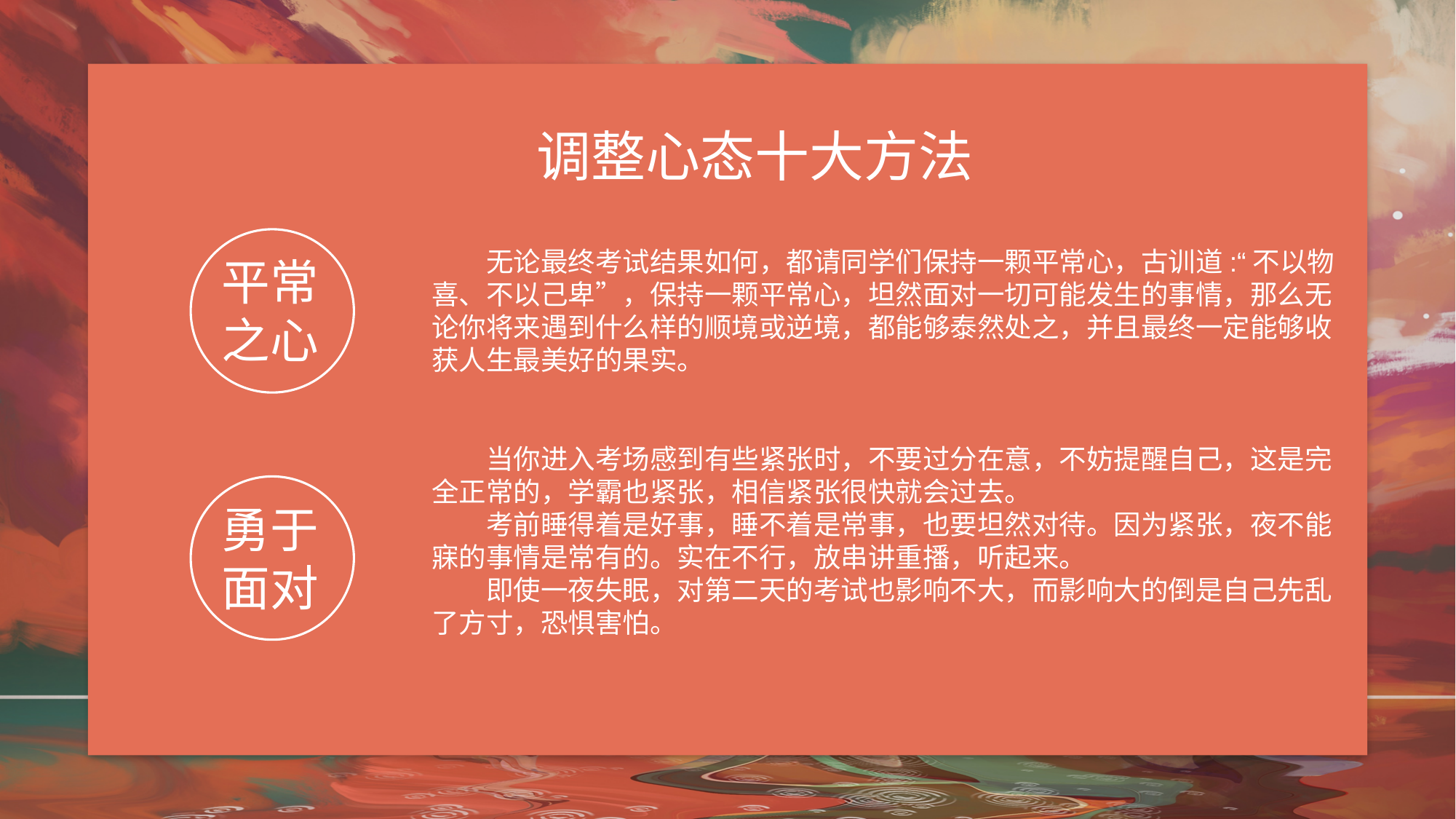

调整心态十大方法

平常
之心
无论最终考试结果如何，都请同学们保持一颗平常心，古训道:“不以物喜、不以己卑”，保持一颗平常心，坦然面对一切可能发生的事情，那么无论你将来遇到什么样的顺境或逆境，都能够泰然处之，并且最终一定能够收获人生最美好的果实。
当你进入考场感到有些紧张时，不要过分在意，不妨提醒自己，这是完全正常的，学霸也紧张，相信紧张很快就会过去。
考前睡得着是好事，睡不着是常事，也要坦然对待。因为紧张，夜不能寐的事情是常有的。实在不行，放串讲重播，听起来。
即使一夜失眠，对第二天的考试也影响不大，而影响大的倒是自己先乱了方寸，恐惧害怕。

勇于
面对